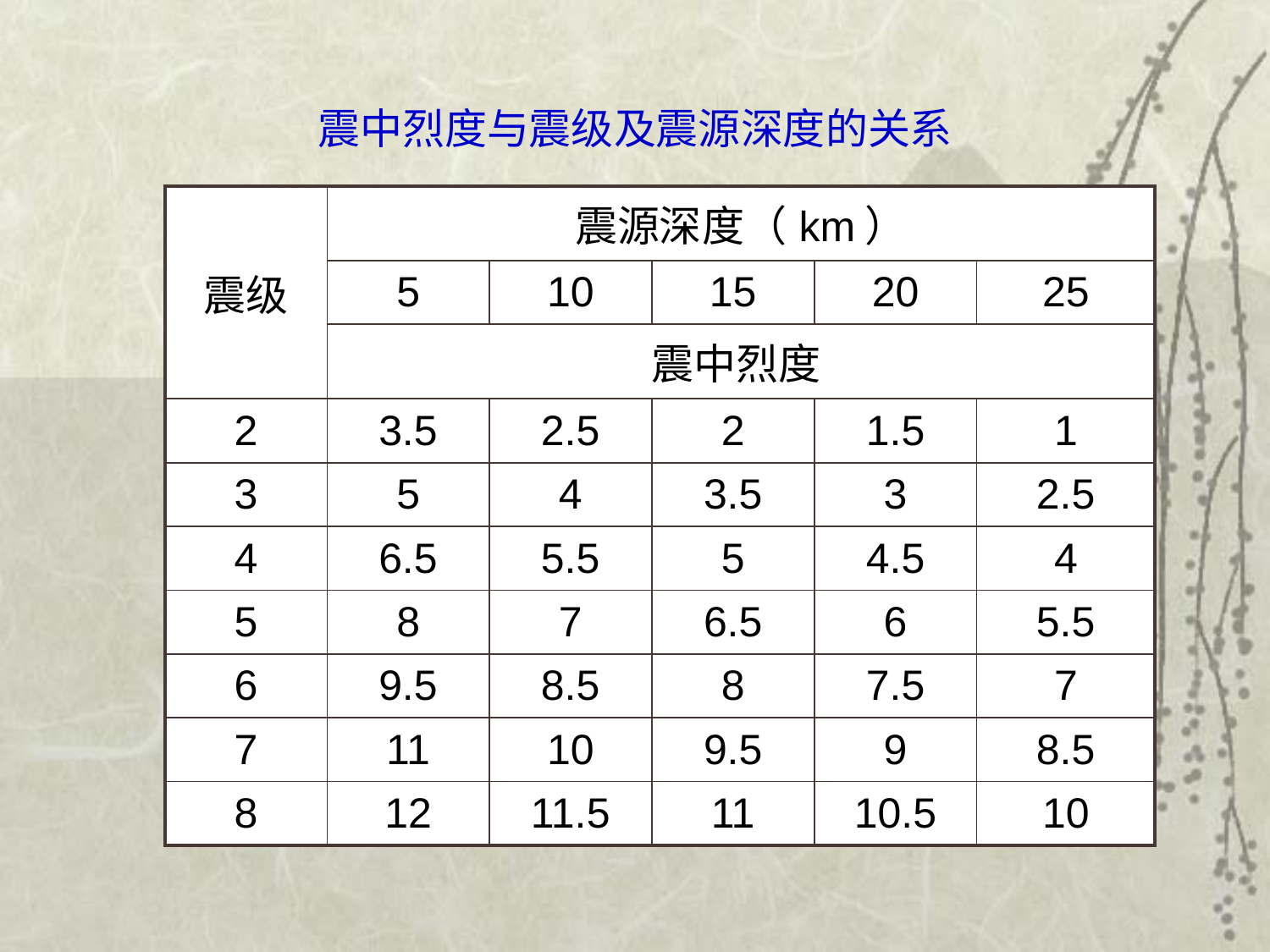

震中烈度与震级及震源深度的关系
| 震级 | 震源深度（km） |  |  |  |  |
| --- | --- | --- | --- | --- | --- |
|  | 5 | 10 | 15 | 20 | 25 |
|  | 震中烈度 |  |  |  |  |
| 2 | 3.5 | 2.5 | 2 | 1.5 | 1 |
| 3 | 5 | 4 | 3.5 | 3 | 2.5 |
| 4 | 6.5 | 5.5 | 5 | 4.5 | 4 |
| 5 | 8 | 7 | 6.5 | 6 | 5.5 |
| 6 | 9.5 | 8.5 | 8 | 7.5 | 7 |
| 7 | 11 | 10 | 9.5 | 9 | 8.5 |
| 8 | 12 | 11.5 | 11 | 10.5 | 10 |